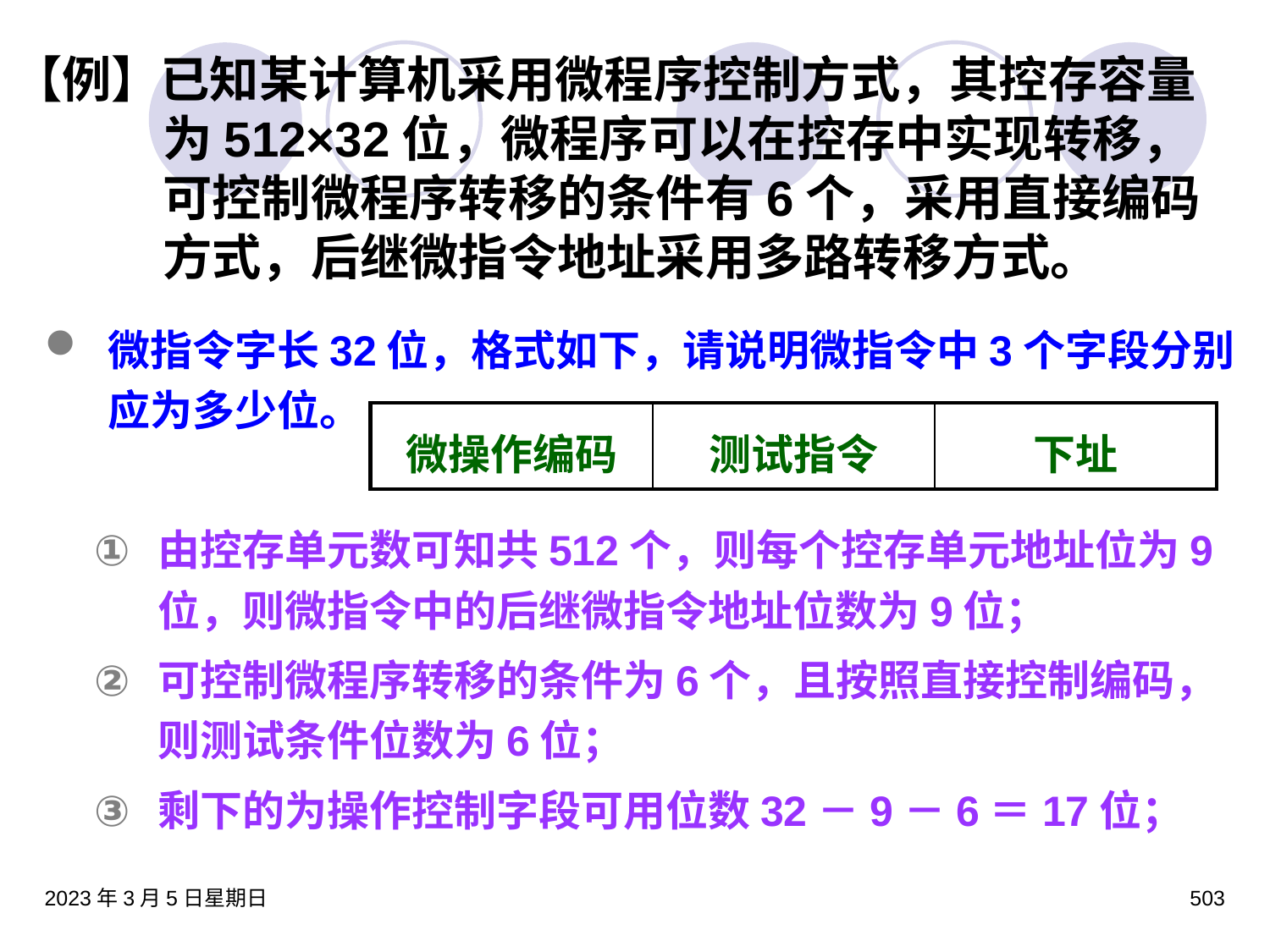

# 【例】已知某计算机采用微程序控制方式，其控存容量为512×32位，微程序可以在控存中实现转移，可控制微程序转移的条件有6个，采用直接编码方式，后继微指令地址采用多路转移方式。
微指令字长32位，格式如下，请说明微指令中3个字段分别应为多少位。

由控存单元数可知共512个，则每个控存单元地址位为9位，则微指令中的后继微指令地址位数为9位；
可控制微程序转移的条件为6个，且按照直接控制编码，则测试条件位数为6位；
剩下的为操作控制字段可用位数32－9－6＝17位；
| 微操作编码 | 测试指令 | 下址 |
| --- | --- | --- |
2023年3月5日星期日
503